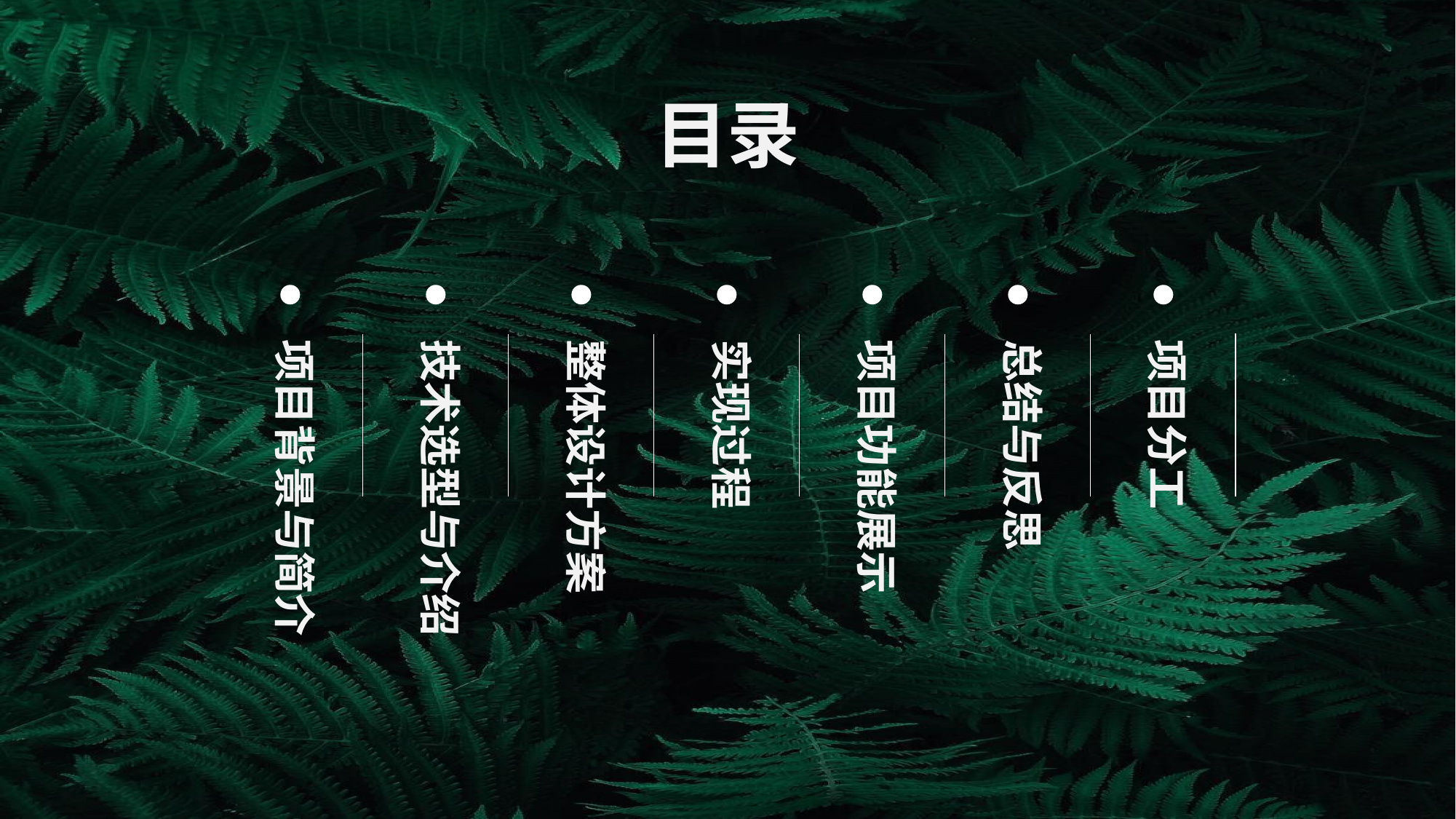

目录

总结与反思
项目背景与简介
技术选型与介绍
整体设计方案
项目功能展示
项目分工
实现过程